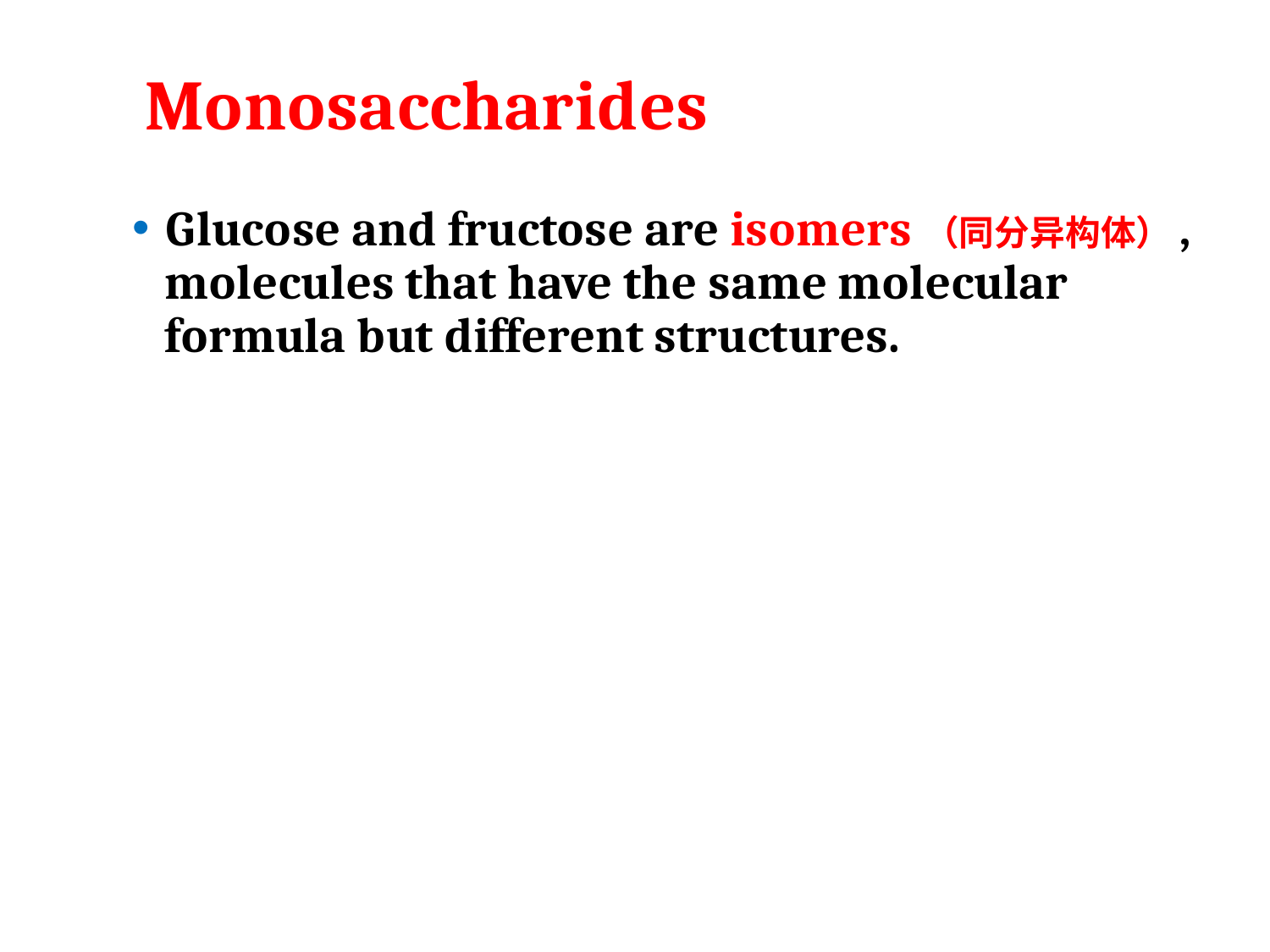

# Monosaccharides
Glucose and fructose are isomers（同分异构体）, molecules that have the same molecular formula but different structures.